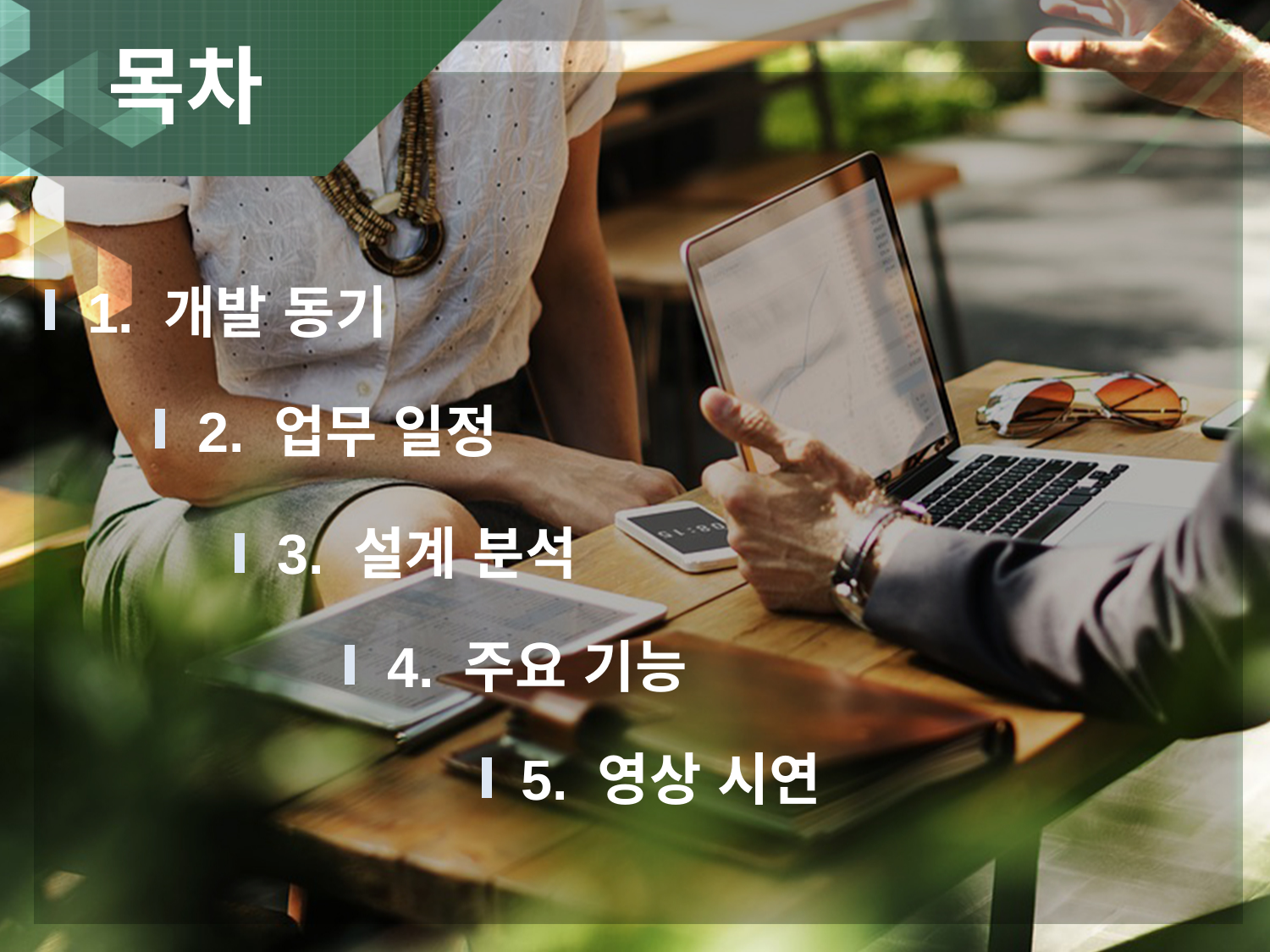

목차
1. 개발 동기

2. 업무 일정

3. 설계 분석

4. 주요 기능

5. 영상 시연